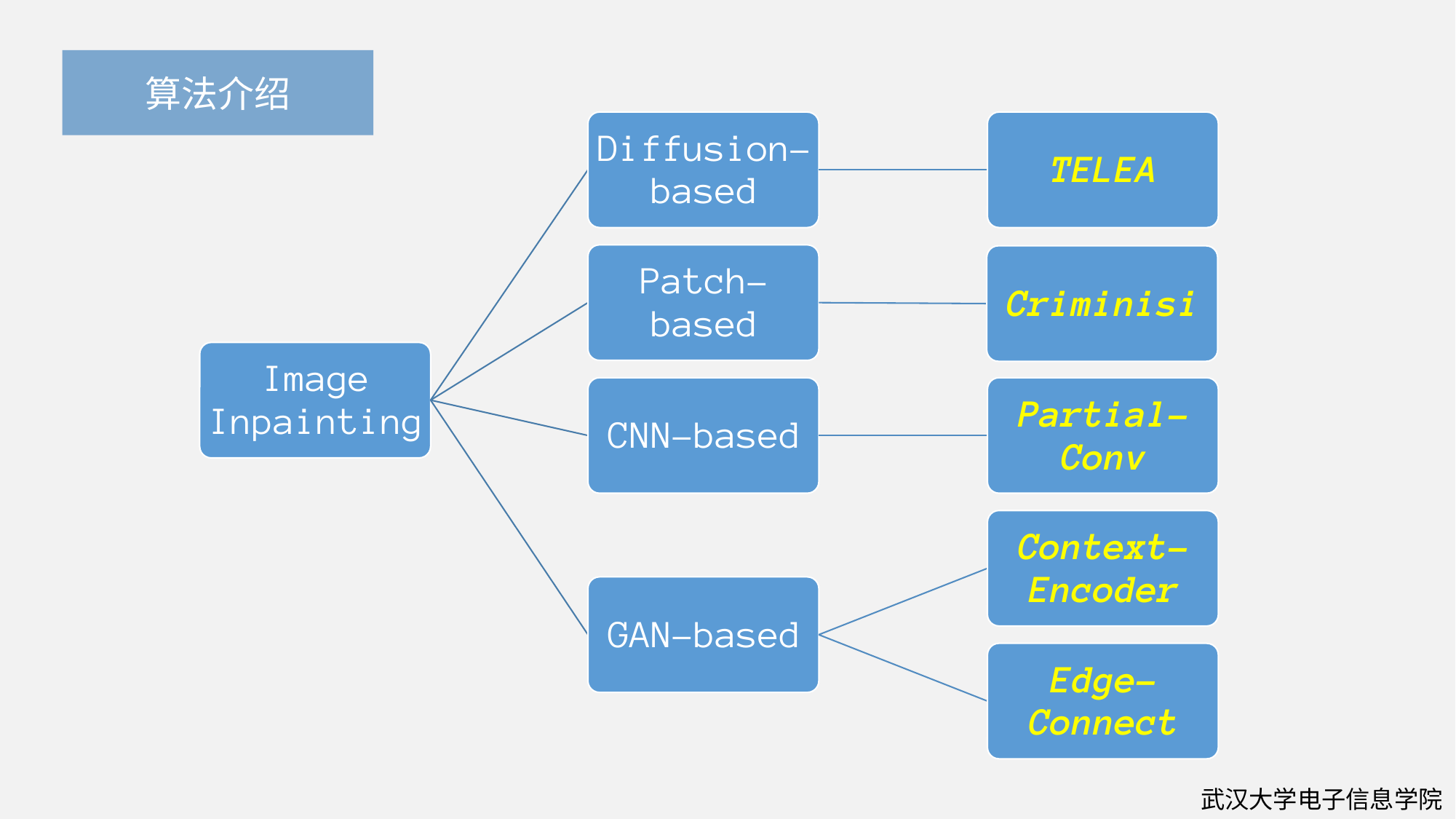

算法介绍
Image Inpainting

Diffusion-based

TELEA

Patch-based

Criminisi

CNN-based

Partial-Conv

GAN-based

Context-Encoder

Edge-Connect